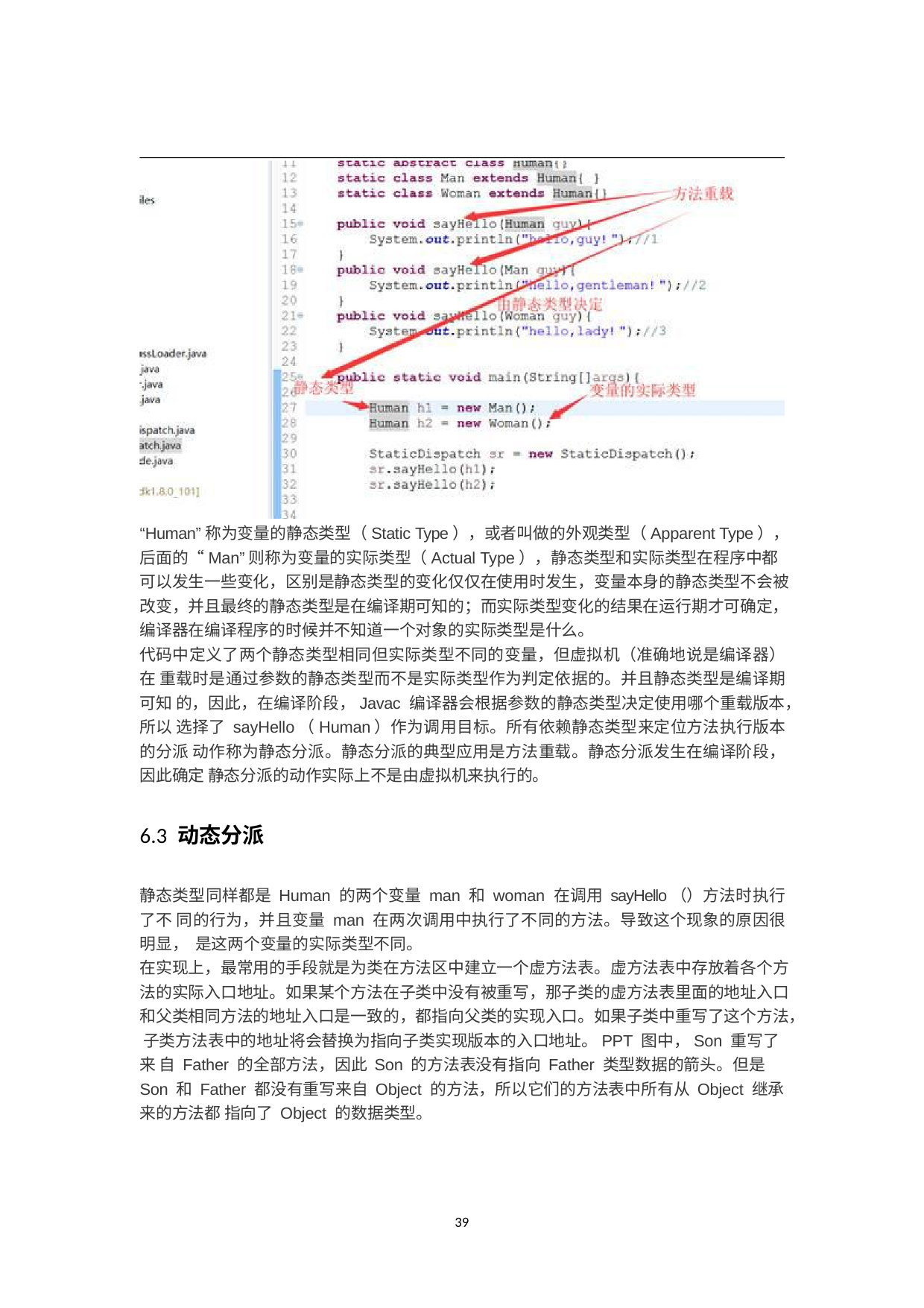

“Human”称为变量的静态类型（Static Type），或者叫做的外观类型（Apparent Type），  后面的“Man”则称为变量的实际类型（Actual Type），静态类型和实际类型在程序中都 可以发生一些变化，区别是静态类型的变化仅仅在使用时发生，变量本身的静态类型不会被 改变，并且最终的静态类型是在编译期可知的；而实际类型变化的结果在运行期才可确定，  编译器在编译程序的时候并不知道一个对象的实际类型是什么。
代码中定义了两个静态类型相同但实际类型不同的变量，但虚拟机（准确地说是编译器）在 重载时是通过参数的静态类型而不是实际类型作为判定依据的。并且静态类型是编译期可知 的，因此，在编译阶段，Javac 编译器会根据参数的静态类型决定使用哪个重载版本，所以 选择了 sayHello（Human）作为调用目标。所有依赖静态类型来定位方法执行版本的分派 动作称为静态分派。静态分派的典型应用是方法重载。静态分派发生在编译阶段，因此确定 静态分派的动作实际上不是由虚拟机来执行的。

6.3 动态分派

静态类型同样都是 Human 的两个变量 man 和 woman 在调用 sayHello（）方法时执行了不 同的行为，并且变量 man 在两次调用中执行了不同的方法。导致这个现象的原因很明显，  是这两个变量的实际类型不同。
在实现上，最常用的手段就是为类在方法区中建立一个虚方法表。虚方法表中存放着各个方 法的实际入口地址。如果某个方法在子类中没有被重写，那子类的虚方法表里面的地址入口 和父类相同方法的地址入口是一致的，都指向父类的实现入口。如果子类中重写了这个方法， 子类方法表中的地址将会替换为指向子类实现版本的入口地址。PPT 图中，Son 重写了来 自 Father 的全部方法，因此 Son 的方法表没有指向 Father 类型数据的箭头。但是 Son 和 Father 都没有重写来自 Object 的方法，所以它们的方法表中所有从 Object 继承来的方法都 指向了 Object 的数据类型。
39